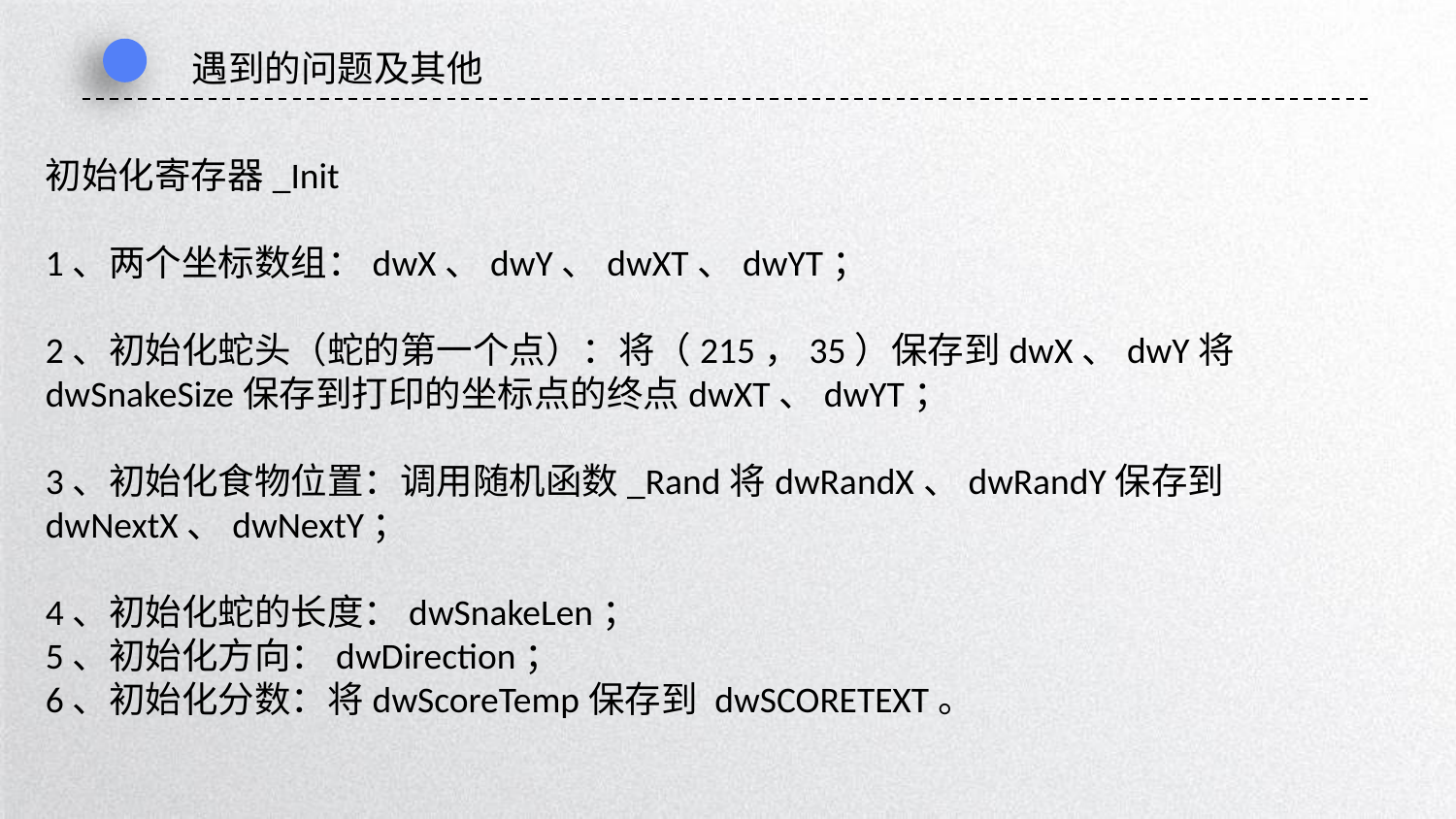

遇到的问题及其他
初始化寄存器_Init

1、两个坐标数组：dwX、dwY、dwXT、dwYT；

2、初始化蛇头（蛇的第一个点）：将（215，35）保存到dwX、dwY将dwSnakeSize保存到打印的坐标点的终点dwXT、dwYT；

3、初始化食物位置：调用随机函数_Rand将dwRandX、dwRandY保存到 dwNextX、dwNextY；

4、初始化蛇的长度：dwSnakeLen；
5、初始化方向：dwDirection；
6、初始化分数：将dwScoreTemp保存到 dwSCORETEXT。

延时符